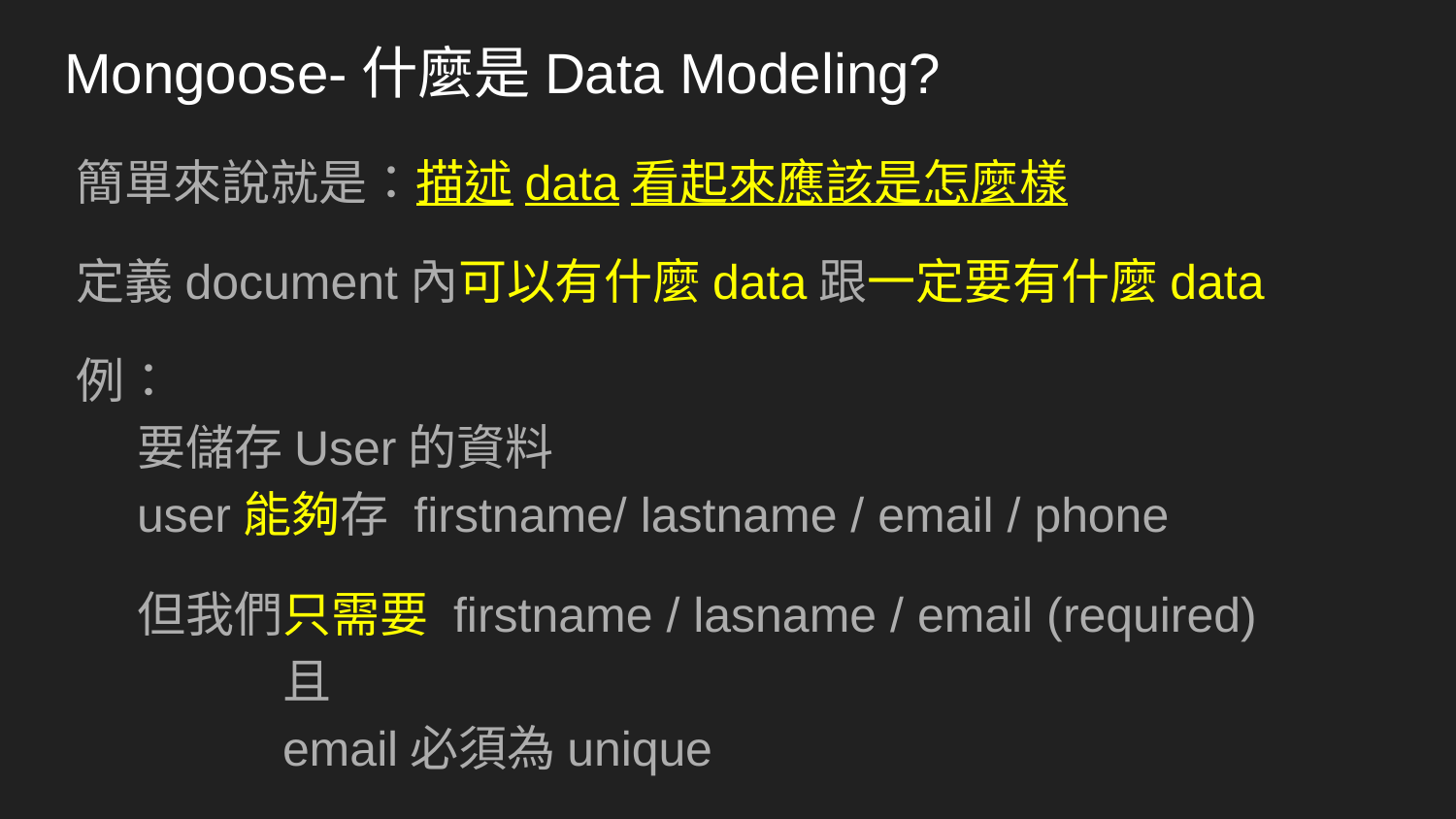

# Mongoose-什麼是Data Modeling?
簡單來說就是：描述data看起來應該是怎麼樣
定義document內可以有什麼data跟一定要有什麼data
例：
要儲存User的資料
user能夠存 firstname/ lastname / email / phone
	但我們只需要 firstname / lasname / email (required)
	且
	email必須為unique
這些會定義在 schema